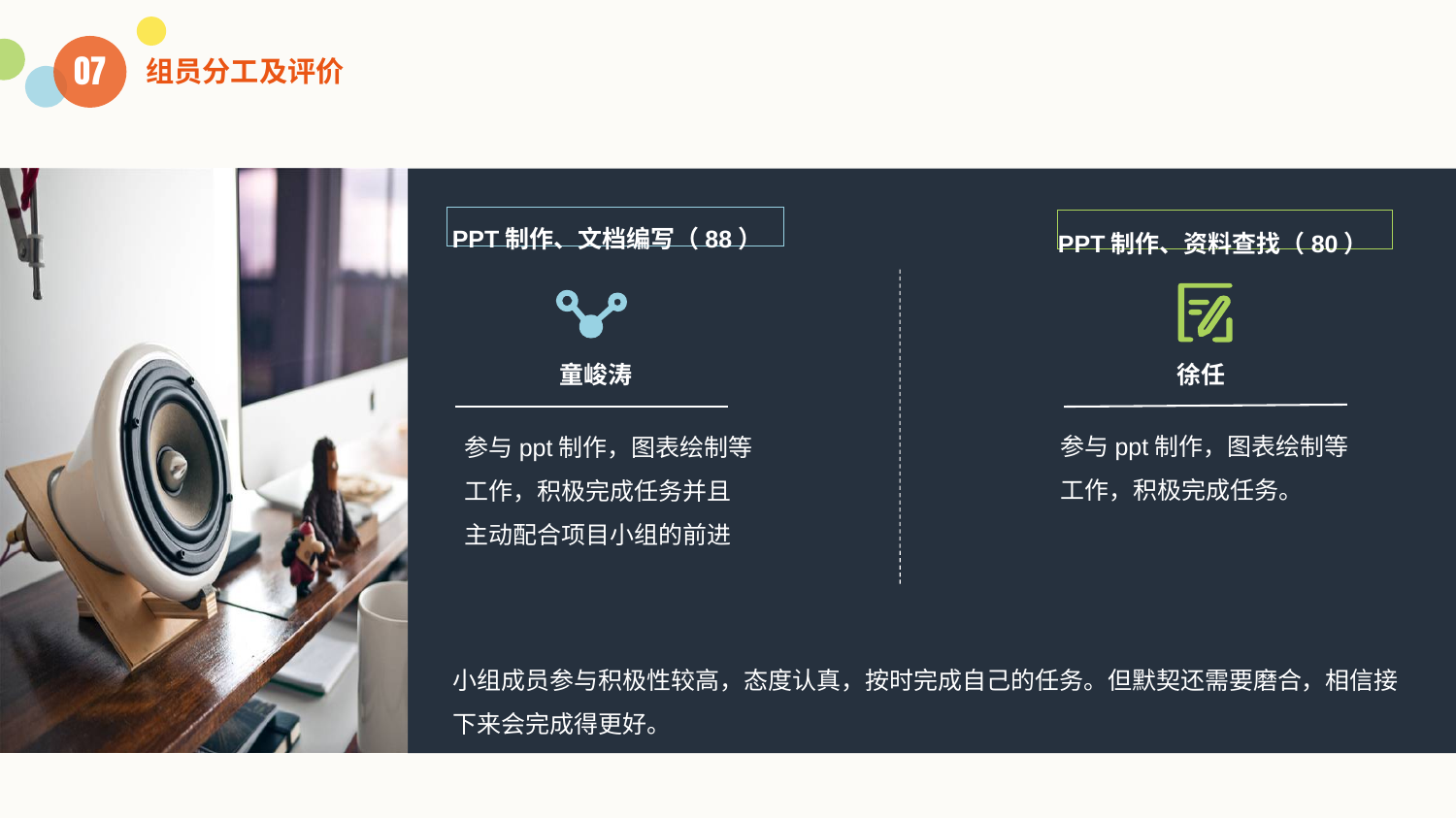

07
组员分工及评价

PPT制作、文档编写（88）
PPT制作、资料查找（80）

童峻涛
徐任

参与ppt制作，图表绘制等工作，积极完成任务。
参与ppt制作，图表绘制等工作，积极完成任务并且主动配合项目小组的前进
小组成员参与积极性较高，态度认真，按时完成自己的任务。但默契还需要磨合，相信接下来会完成得更好。